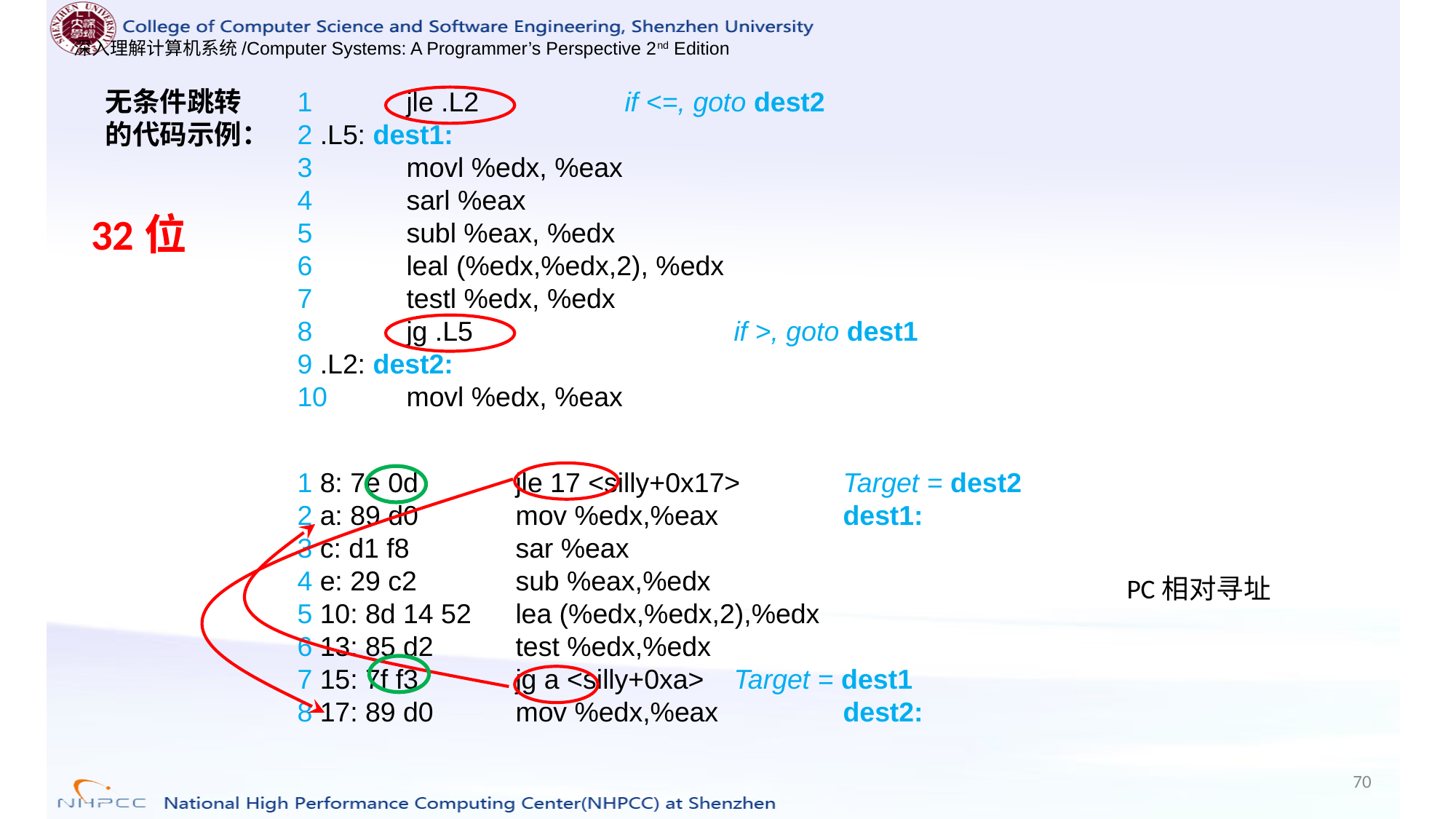

无条件跳转的代码示例：
1 	jle .L2 		if <=, goto dest2
2 .L5: dest1:
3 	movl %edx, %eax
4 	sarl %eax
5 	subl %eax, %edx
6 	leal (%edx,%edx,2), %edx
7 	testl %edx, %edx
8 	jg .L5 			if >, goto dest1
9 .L2: dest2:
10 	movl %edx, %eax

32位

1 8: 7e 0d 	jle 17 <silly+0x17> 	Target = dest2
2 a: 89 d0 	mov %edx,%eax 		dest1:
3 c: d1 f8 	sar %eax
4 e: 29 c2 	sub %eax,%edx
5 10: 8d 14 52 	lea (%edx,%edx,2),%edx
6 13: 85 d2 	test %edx,%edx
7 15: 7f f3 	jg a <silly+0xa> 	Target = dest1
8 17: 89 d0 	mov %edx,%eax 		dest2:

PC相对寻址

70